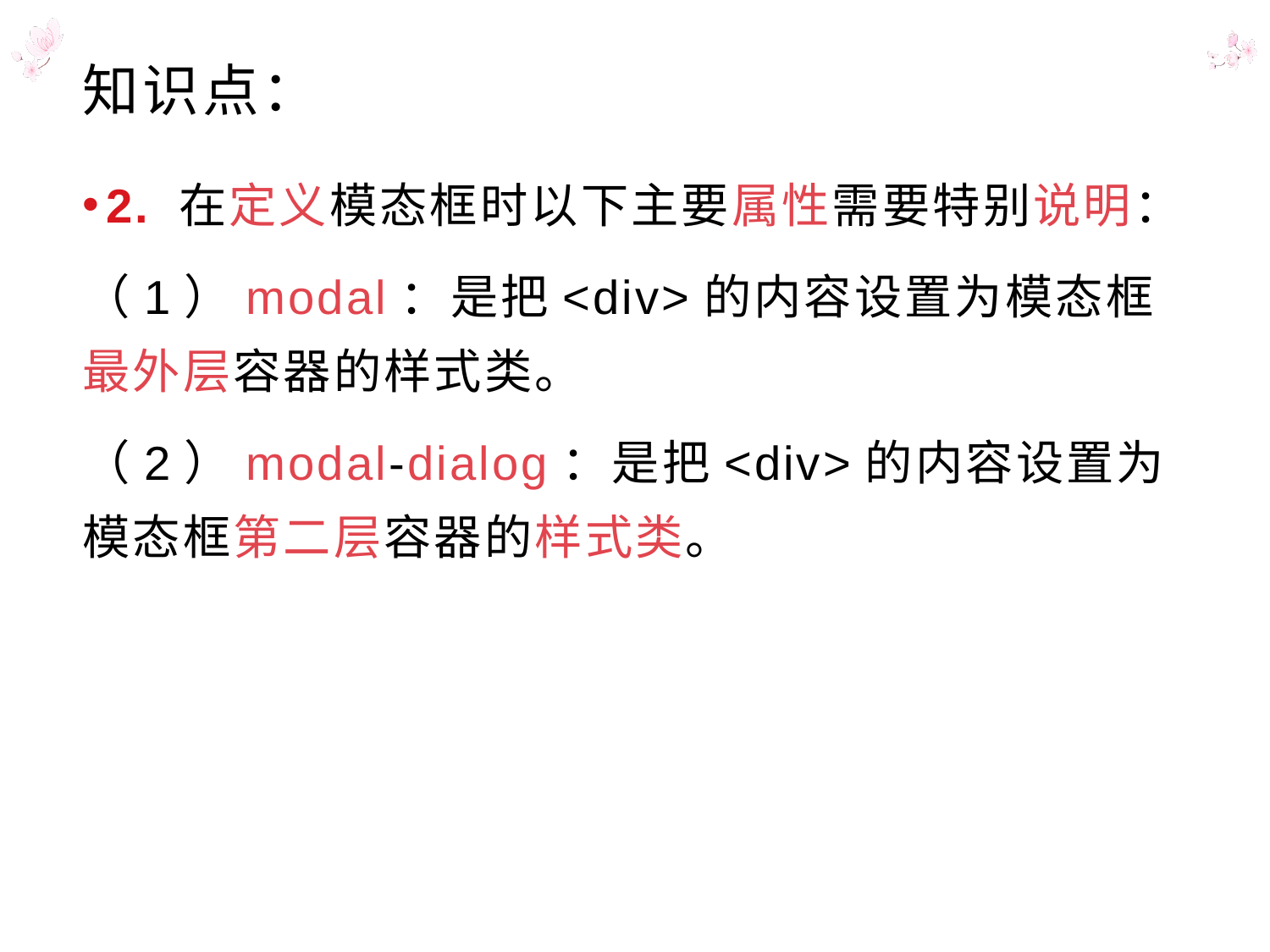

# 知识点：
2. 在定义模态框时以下主要属性需要特别说明：
（1）modal：是把<div>的内容设置为模态框最外层容器的样式类。
（2）modal-dialog：是把<div>的内容设置为模态框第二层容器的样式类。